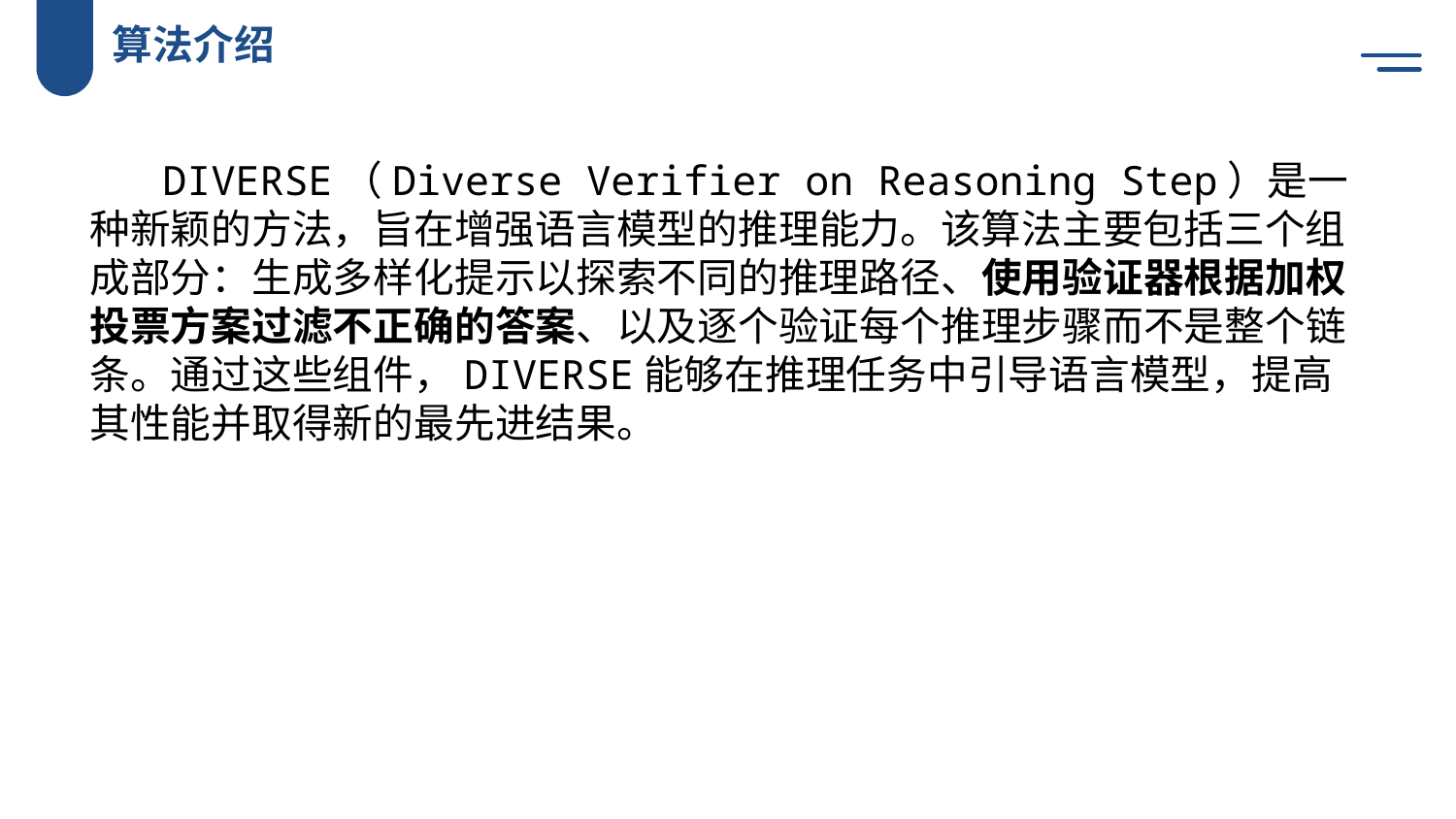

算法介绍
DIVERSE（Diverse Verifier on Reasoning Step）是一种新颖的方法，旨在增强语言模型的推理能力。该算法主要包括三个组成部分：生成多样化提示以探索不同的推理路径、使用验证器根据加权投票方案过滤不正确的答案、以及逐个验证每个推理步骤而不是整个链条。通过这些组件，DIVERSE能够在推理任务中引导语言模型，提高其性能并取得新的最先进结果。
您的内容打在这里，或者通过复制您的文本后，在此框中选择粘贴您的内容打在这里，或者通过复制您的文本后，在此框中选择粘贴